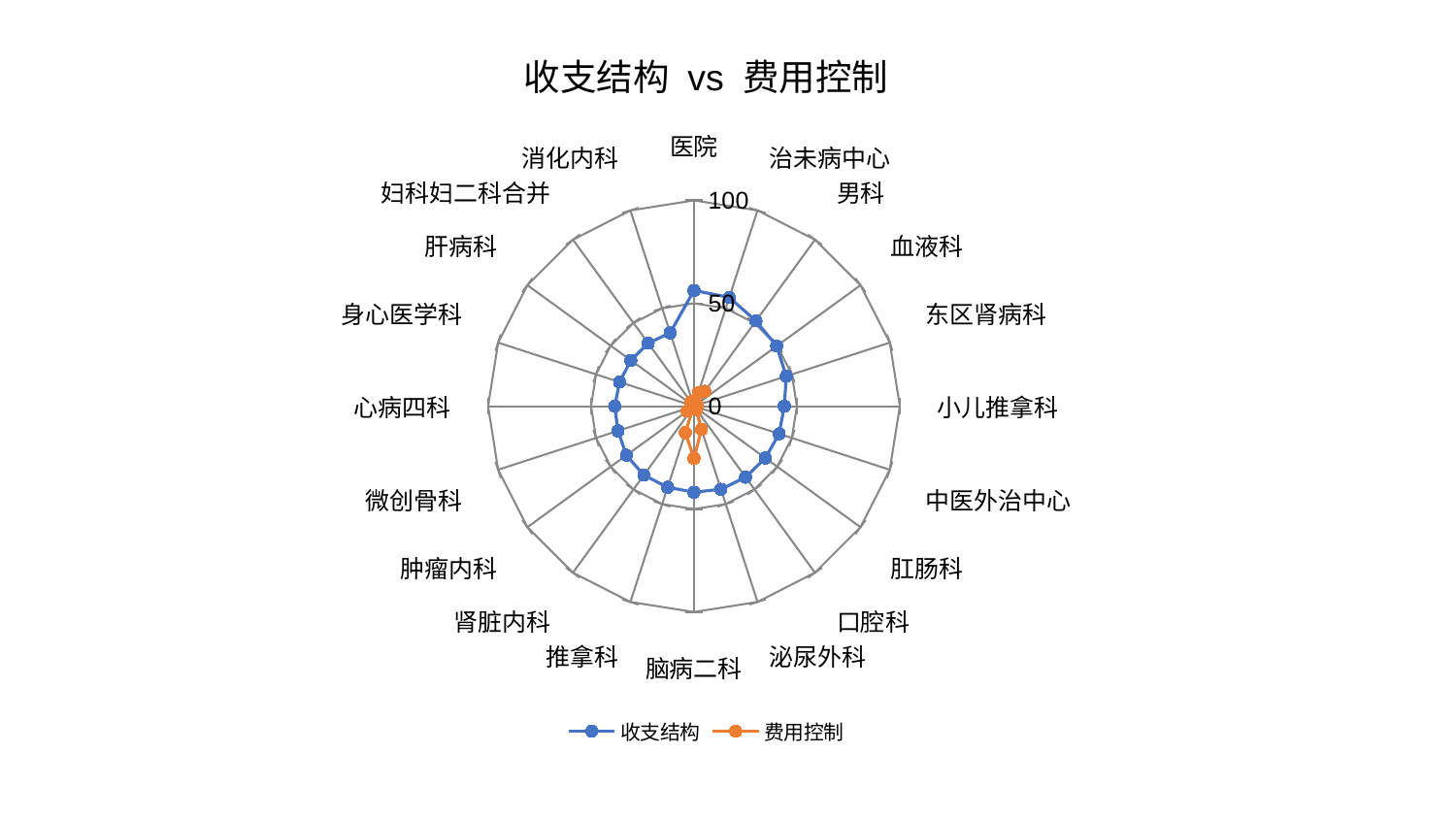

### Chart: 收支结构 vs 费用控制

| Category | 收支结构 | 费用控制 |
|---|---|---|
| 医院 | 56.24436179971337 | 1.6188684642420708 |
| 治未病中心 | 55.5594107455046 | 6.695237095752467 |
| 男科 | 51.21173427015644 | 8.93918864058355 |
| 血液科 | 49.723882049658634 | 1.4996065719958536 |
| 东区肾病科 | 47.133667079857986 | 1.6467630429589672 |
| 小儿推拿科 | 43.91111629974618 | 1.1230332190435888 |
| 中医外治中心 | 43.483067166024476 | 0.733228733327664 |
| 肛肠科 | 42.87947547453093 | 0.8224702669224103 |
| 口腔科 | 42.655264624939726 | 2.0590772574415057 |
| 泌尿外科 | 42.46374406257763 | 11.848782666878709 |
| 脑病二科 | 41.81332266595146 | 25.35780963024862 |
| 推拿科 | 41.446860663986314 | 13.532443336690449 |
| 肾脏内科 | 41.41211627985942 | 0.7676537402217586 |
| 肿瘤内科 | 40.57291323414782 | 4.026048152583662 |
| 微创骨科 | 38.80784923805758 | 0.7316254420962995 |
| 心病四科 | 38.5054973761996 | 1.2502310691863954 |
| 身心医学科 | 37.99518134590964 | 1.787236683147801 |
| 肝病科 | 37.92024036502474 | 1.1703198056336037 |
| 妇科妇二科合并 | 37.84002322683784 | 2.594484694066363 |
| 消化内科 | 37.44063292969447 | 0.7722341092967134 |
66